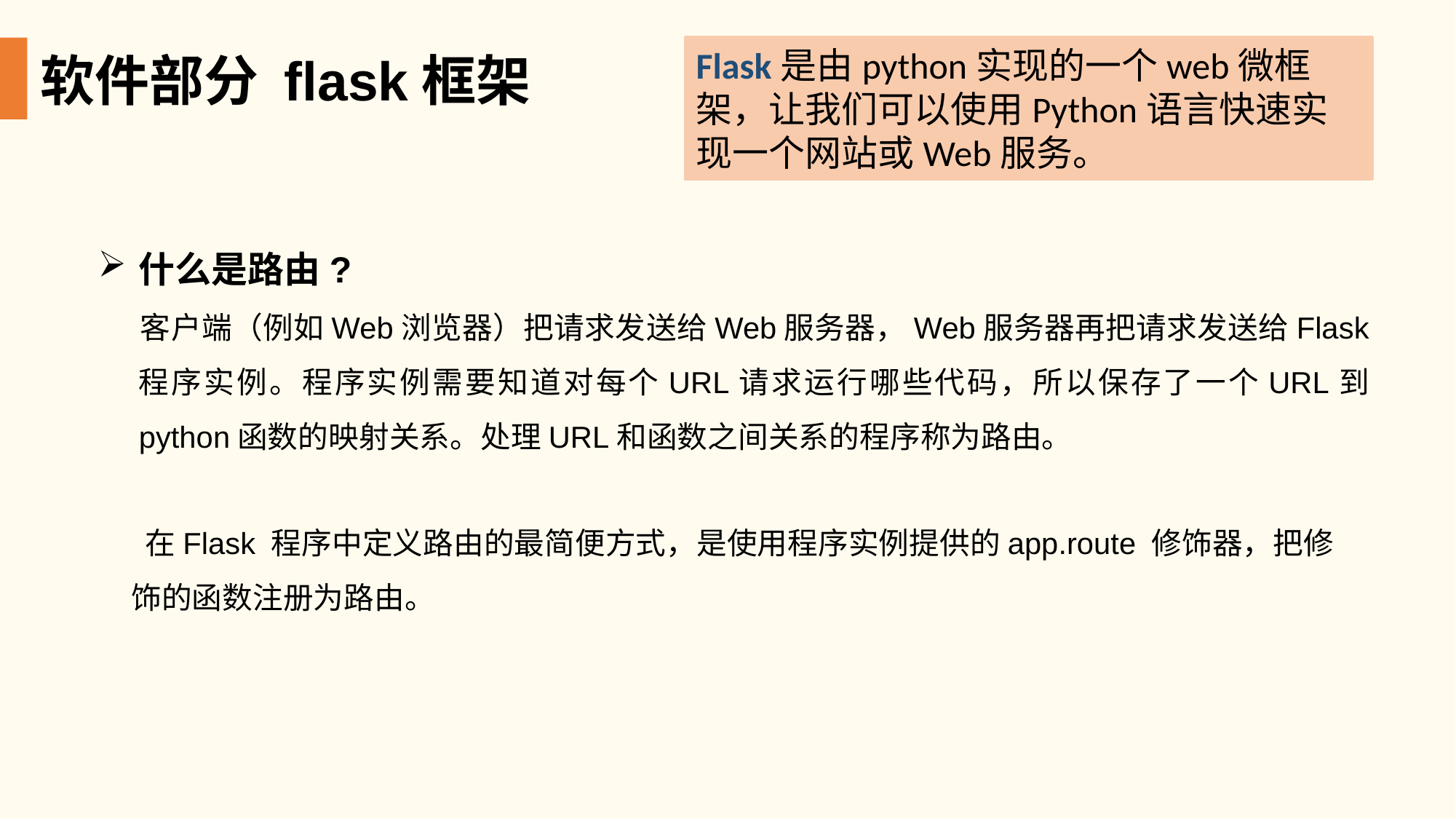

Flask是由python实现的一个web微框架，让我们可以使用Python语言快速实现一个网站或Web服务。
软件部分 flask框架
什么是路由?
     客户端（例如Web浏览器）把请求发送给Web服务器，Web服务器再把请求发送给Flask程序实例。程序实例需要知道对每个URL请求运行哪些代码，所以保存了一个URL到python函数的映射关系。处理URL和函数之间关系的程序称为路由。
 在Flask 程序中定义路由的最简便方式，是使用程序实例提供的app.route 修饰器，把修饰的函数注册为路由。